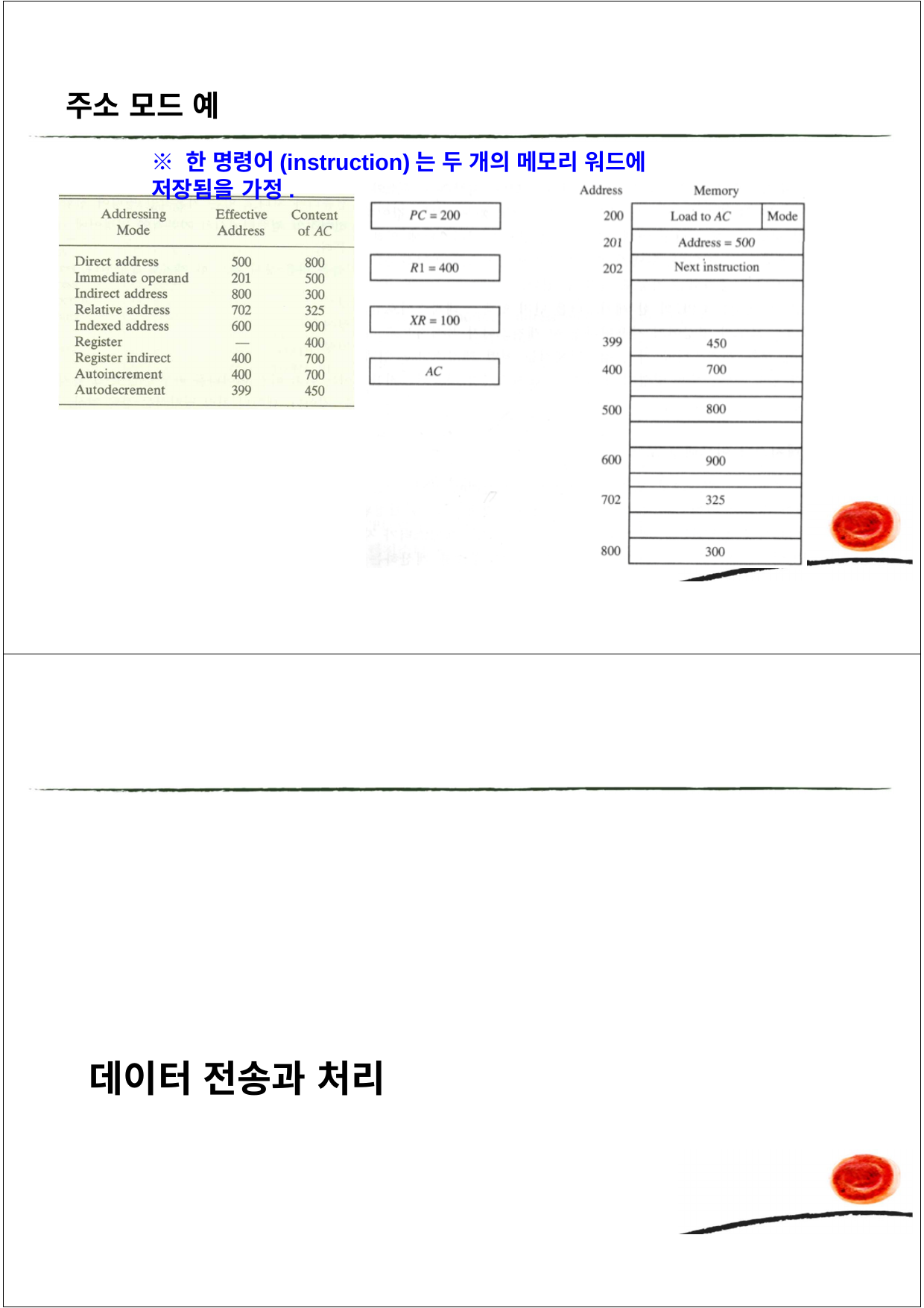

주소 모드 예
※ 한 명령어(instruction)는 두 개의 메모리 워드에 저장됨을 가정.

데이터 전송과 처리